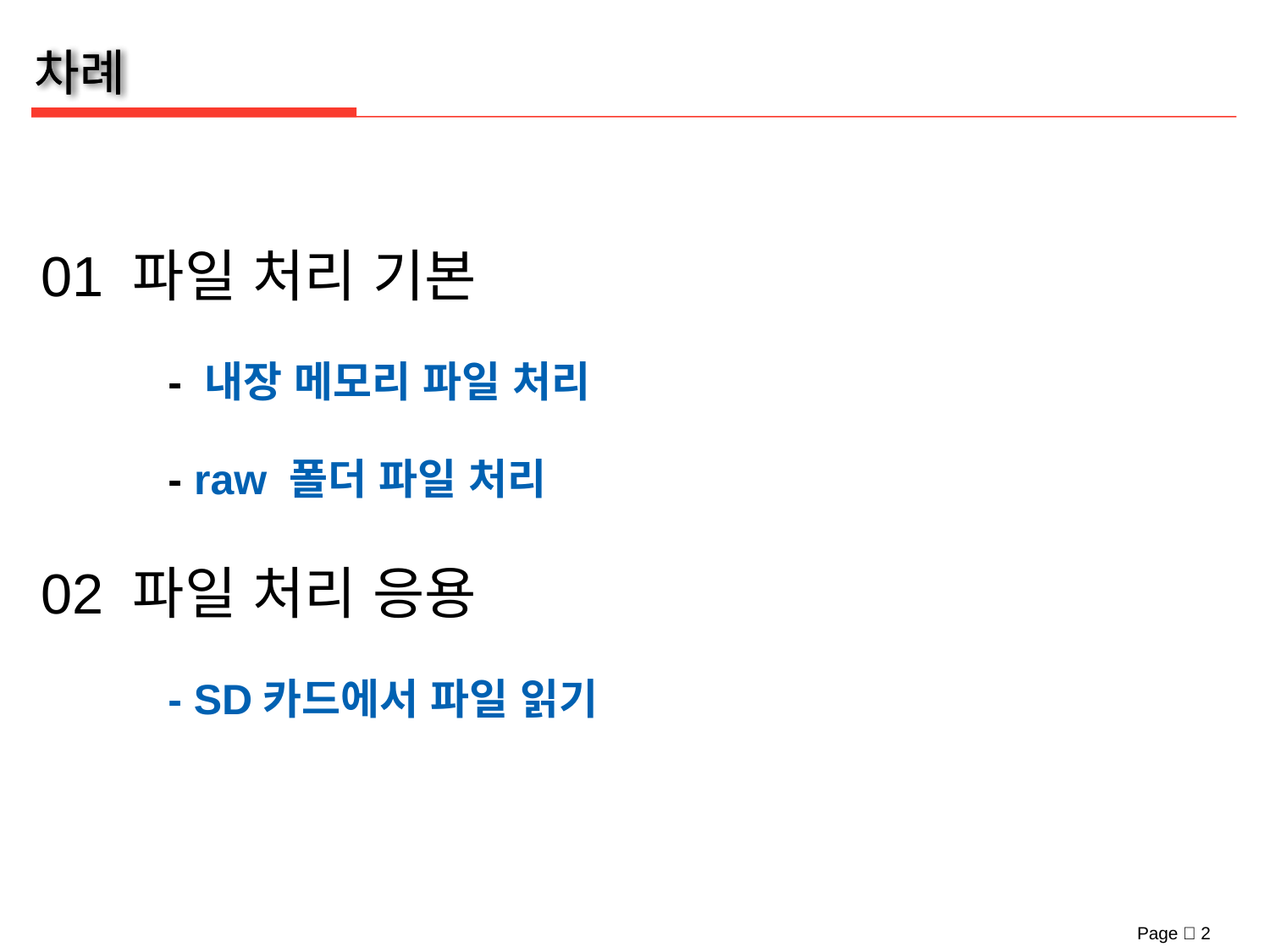

01 파일 처리 기본
	- 내장 메모리 파일 처리
	- raw 폴더 파일 처리
02 파일 처리 응용
	- SD카드에서 파일 읽기